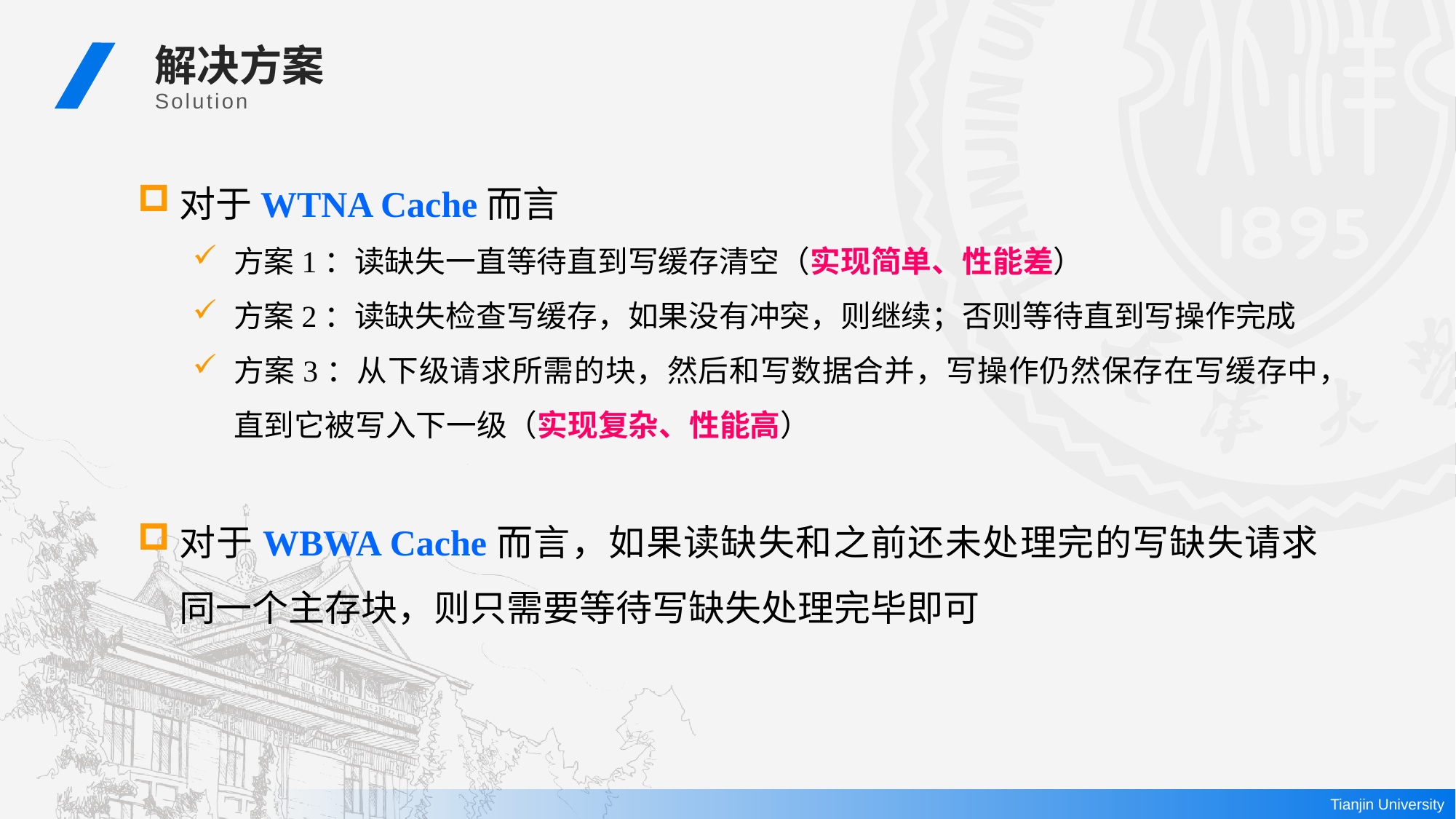

解决方案
  Solution
对于WTNA Cache而言
方案1：读缺失一直等待直到写缓存清空（实现简单、性能差）
方案2：读缺失检查写缓存，如果没有冲突，则继续；否则等待直到写操作完成
方案3：从下级请求所需的块，然后和写数据合并，写操作仍然保存在写缓存中，直到它被写入下一级（实现复杂、性能高）

对于WBWA Cache而言，如果读缺失和之前还未处理完的写缺失请求同一个主存块，则只需要等待写缺失处理完毕即可